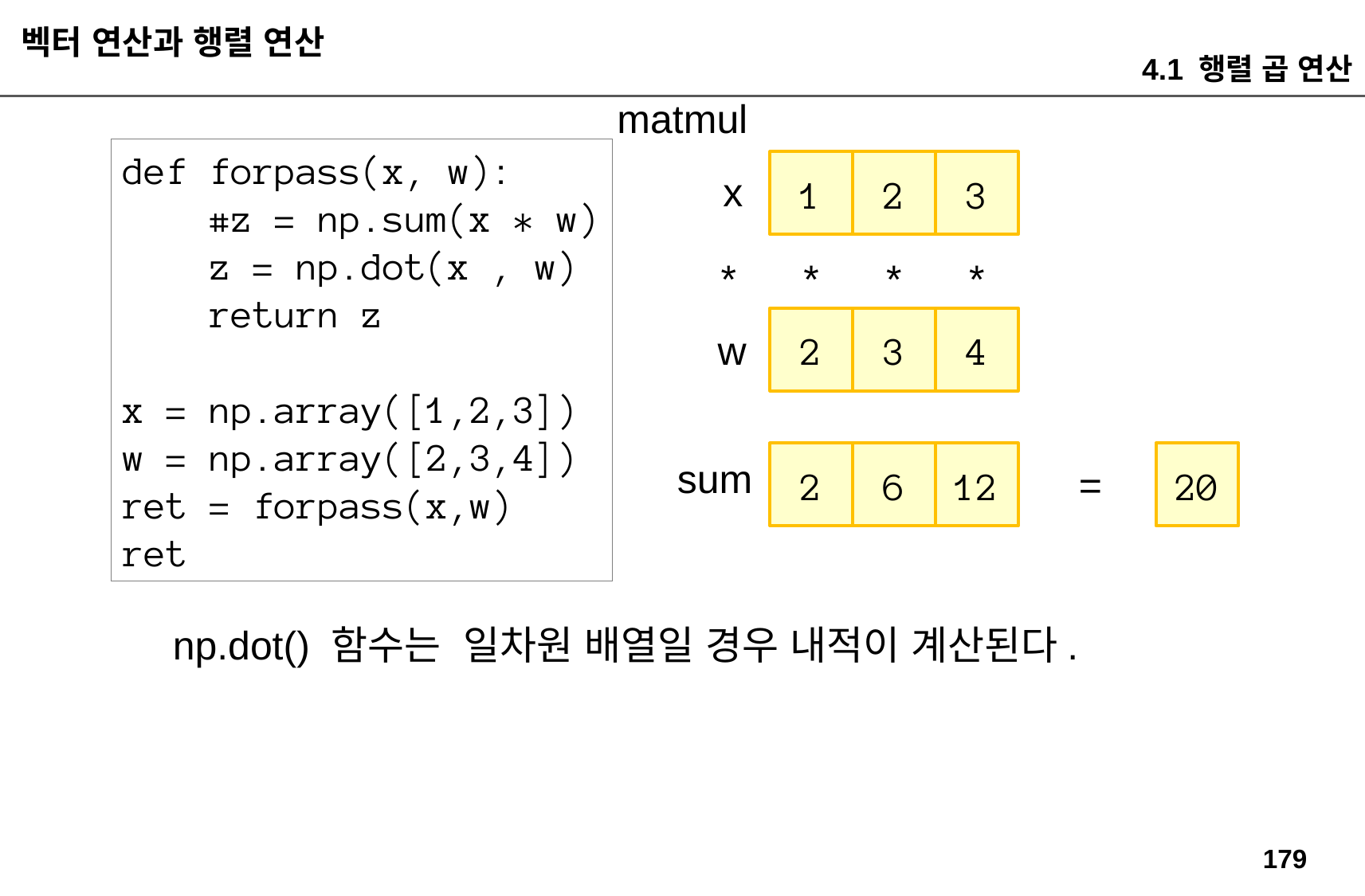

벡터 연산과 행렬 연산
4.1 행렬 곱 연산
matmul
def forpass(x, w):
    #z = np.sum(x * w)
    z = np.dot(x , w)
    return z

x = np.array([1,2,3])
w = np.array([2,3,4])
ret = forpass(x,w)
ret
3
2
1
x
*
*
*
*
4
3
2
w
12
20
6
2
sum
=
np.dot() 함수는  일차원 배열일 경우 내적이 계산된다.